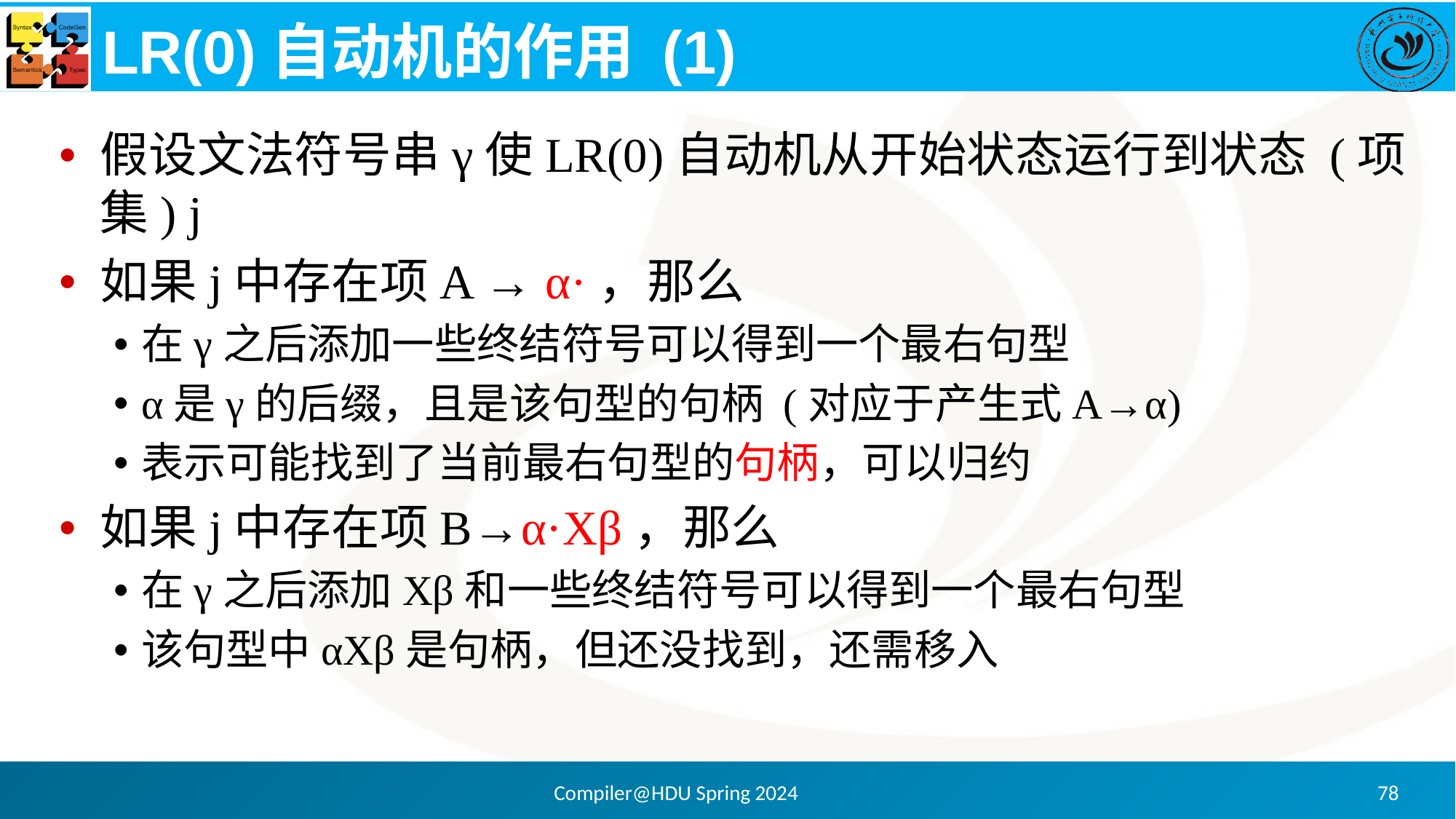

# LR(0)自动机的作用 (1)
假设文法符号串γ使LR(0)自动机从开始状态运行到状态 (项集) j
如果j中存在项A → α·，那么
在γ之后添加一些终结符号可以得到一个最右句型
α是γ的后缀，且是该句型的句柄 (对应于产生式A→α)
表示可能找到了当前最右句型的句柄，可以归约
如果j中存在项B→α·Xβ，那么
在γ之后添加Xβ和一些终结符号可以得到一个最右句型
该句型中αXβ是句柄，但还没找到，还需移入
Compiler@HDU Spring 2024
78